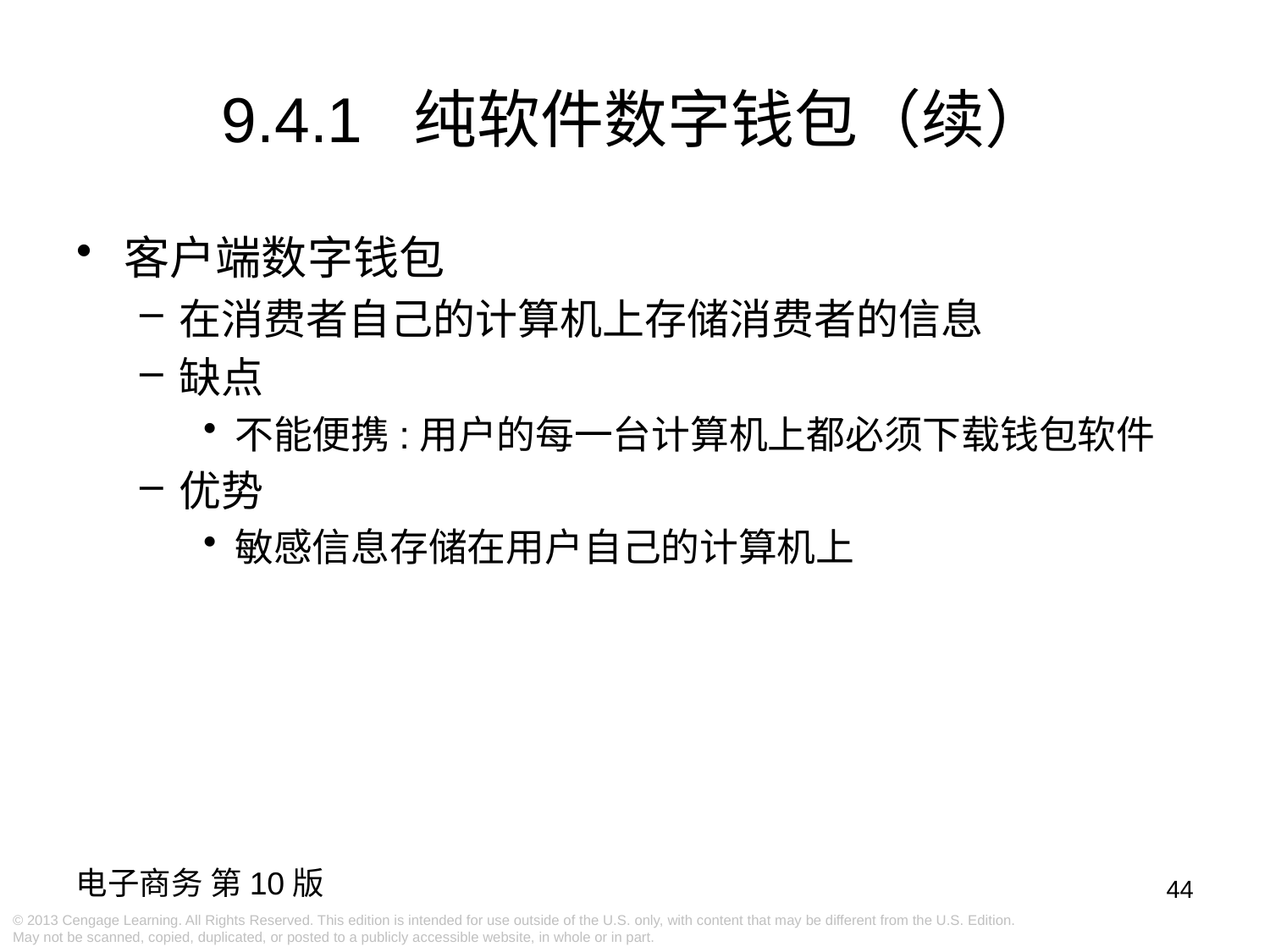

# 9.4.1  纯软件数字钱包（续）
客户端数字钱包
在消费者自己的计算机上存储消费者的信息
缺点
不能便携:用户的每一台计算机上都必须下载钱包软件
优势
敏感信息存储在用户自己的计算机上

44